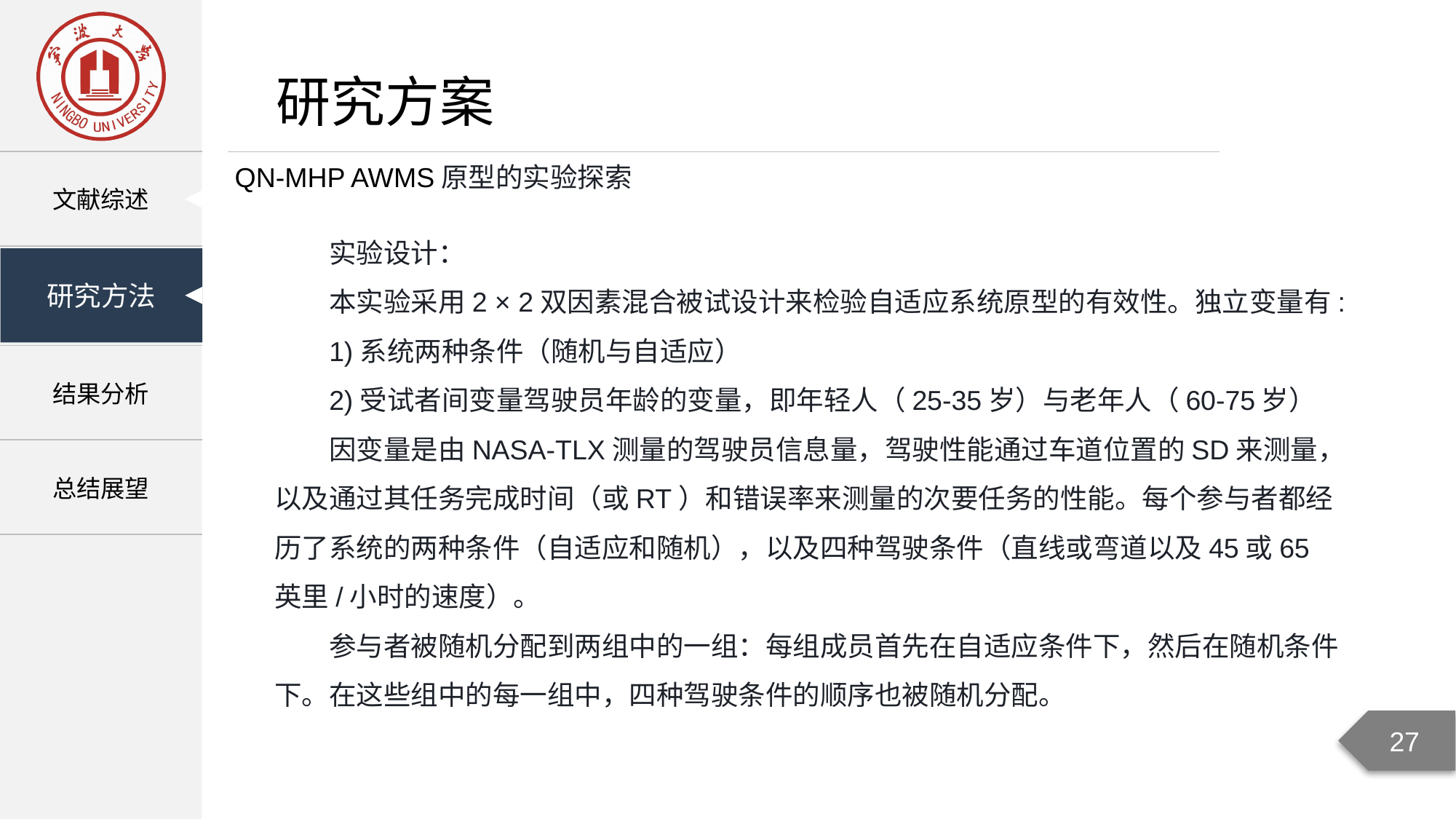

研究方案
QN-MHP AWMS原型的实验探索
实验设计：
本实验采用2 × 2双因素混合被试设计来检验自适应系统原型的有效性。独立变量有:
1)系统两种条件（随机与自适应）
2)受试者间变量驾驶员年龄的变量，即年轻人（25-35岁）与老年人（60-75岁）
因变量是由NASA-TLX测量的驾驶员信息量，驾驶性能通过车道位置的SD来测量，以及通过其任务完成时间（或RT）和错误率来测量的次要任务的性能。每个参与者都经历了系统的两种条件（自适应和随机），以及四种驾驶条件（直线或弯道以及45或65英里/小时的速度）。
参与者被随机分配到两组中的一组：每组成员首先在自适应条件下，然后在随机条件下。在这些组中的每一组中，四种驾驶条件的顺序也被随机分配。